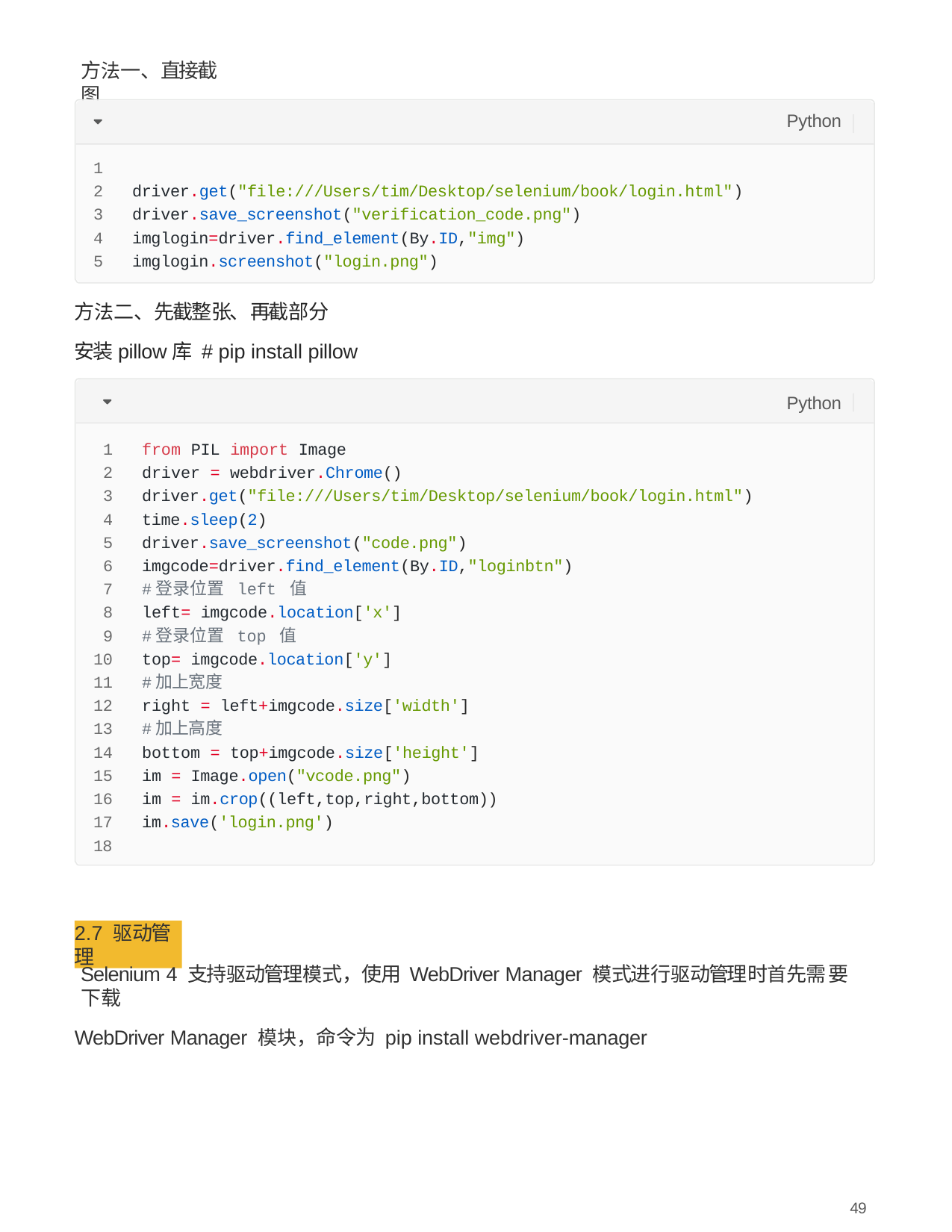

⽅法⼀、直接截图

Python

1
driver.get("file:///Users/tim/Desktop/selenium/book/login.html")
driver.save_screenshot("verification_code.png")
imglogin=driver.find_element(By.ID,"img")
imglogin.screenshot("login.png")

⽅法⼆、先截整张、再截部分
安装pillow库 # pip install pillow

Python

from PIL import Image
driver = webdriver.Chrome()
driver.get("file:///Users/tim/Desktop/selenium/book/login.html")
time.sleep(2)
driver.save_screenshot("code.png")
imgcode=driver.find_element(By.ID,"loginbtn")
#登录位置 left 值
left= imgcode.location['x']
#登录位置 top 值
top= imgcode.location['y']
#加上宽度
right = left+imgcode.size['width']
#加上⾼度
bottom = top+imgcode.size['height']
im = Image.open("vcode.png")
im = im.crop((left,top,right,bottom))
im.save('login.png')
18

2.7 驱动管理
Selenium 4 ⽀持驱动管理模式，使⽤ WebDriver Manager 模式进⾏驱动管理时⾸先需 要下载
“	”
WebDriver Manager 模块，命令为 pip install webdriver-manager
49